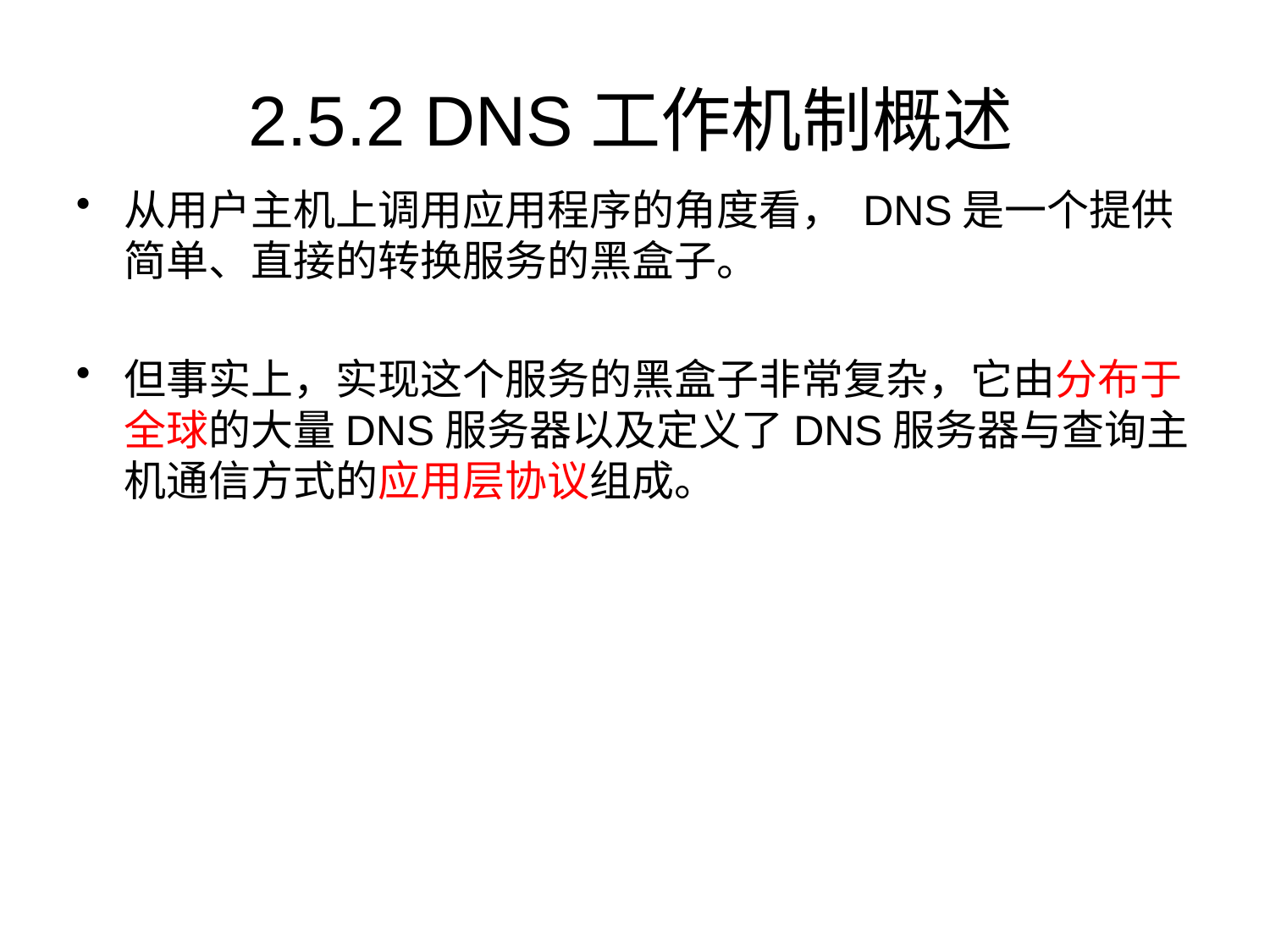

# 2.5.2 DNS工作机制概述
从用户主机上调用应用程序的角度看， DNS是一个提供简单、直接的转换服务的黑盒子。

但事实上，实现这个服务的黑盒子非常复杂，它由分布于全球的大量DNS服务器以及定义了DNS服务器与查询主机通信方式的应用层协议组成。